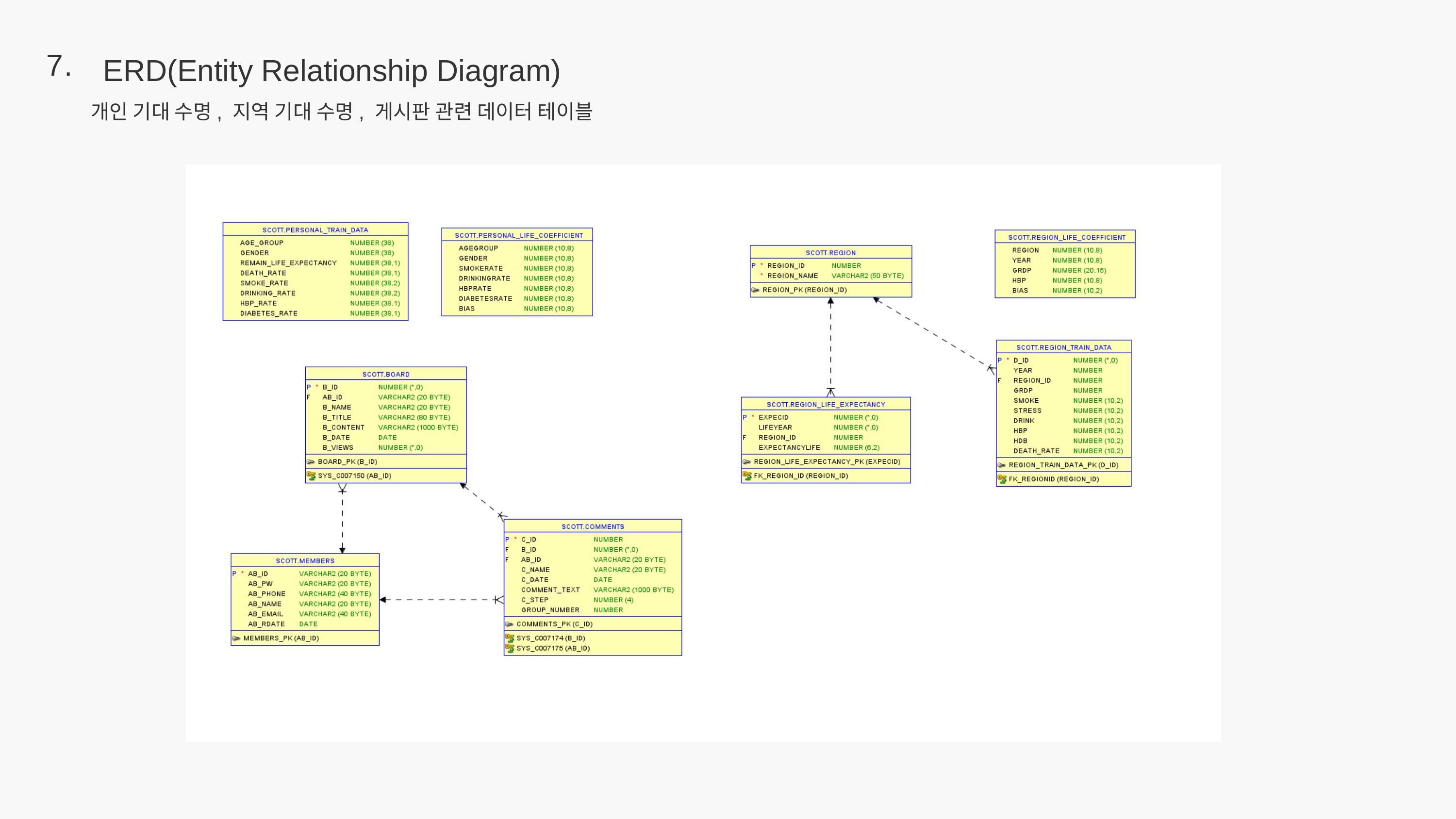

ERD(Entity Relationship Diagram)
7.
개인 기대 수명, 지역 기대 수명, 게시판 관련 데이터 테이블